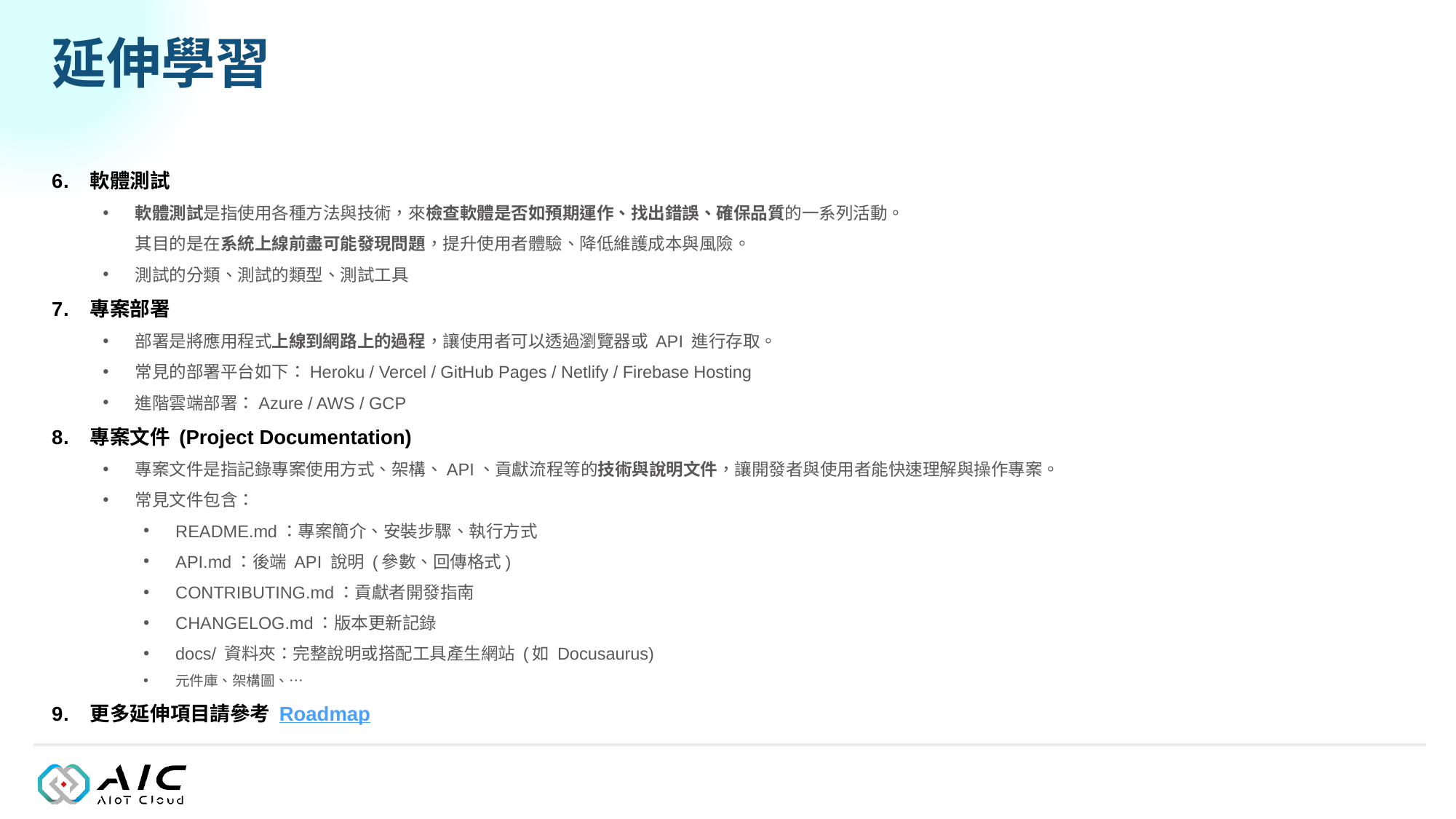

# 延伸學習
軟體測試
軟體測試是指使用各種方法與技術，來檢查軟體是否如預期運作、找出錯誤、確保品質的一系列活動。
其目的是在系統上線前盡可能發現問題，提升使用者體驗、降低維護成本與風險。
測試的分類、測試的類型、測試工具
專案部署
部署是將應用程式上線到網路上的過程，讓使用者可以透過瀏覽器或 API 進行存取。
常見的部署平台如下：Heroku / Vercel / GitHub Pages / Netlify / Firebase Hosting
進階雲端部署：Azure / AWS / GCP
專案文件 (Project Documentation)
專案文件是指記錄專案使用方式、架構、API、貢獻流程等的技術與說明文件，讓開發者與使用者能快速理解與操作專案。
常見文件包含：
README.md：專案簡介、安裝步驟、執行方式
API.md：後端 API 說明 (參數、回傳格式)
CONTRIBUTING.md：貢獻者開發指南
CHANGELOG.md：版本更新記錄
docs/ 資料夾：完整說明或搭配工具產生網站 (如 Docusaurus)
元件庫、架構圖、…
更多延伸項目請參考 Roadmap